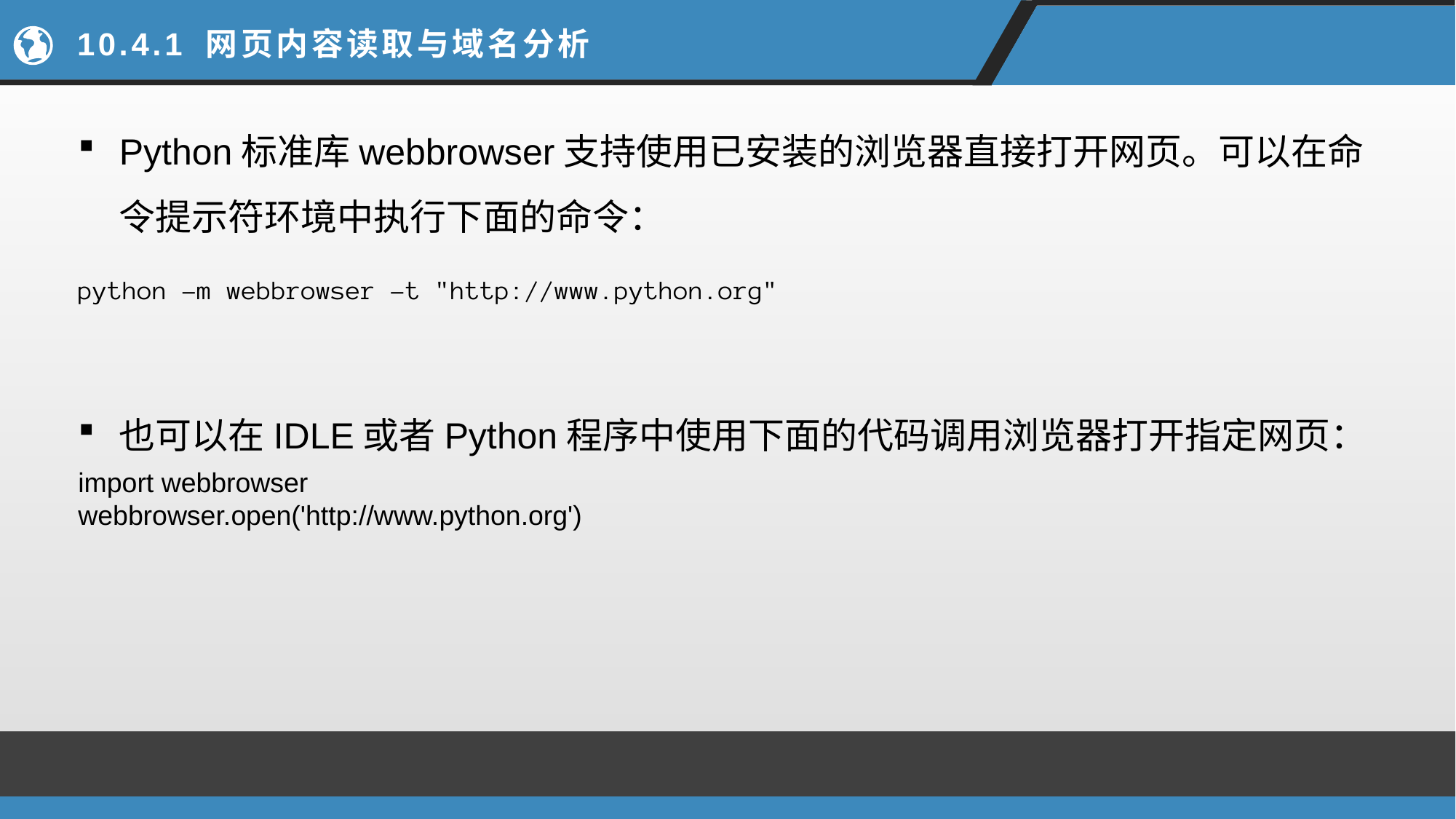

# 10.4.1 网页内容读取与域名分析

Python标准库webbrowser支持使用已安装的浏览器直接打开网页。可以在命令提示符环境中执行下面的命令：
python -m webbrowser -t "http://www.python.org"

也可以在IDLE或者Python程序中使用下面的代码调用浏览器打开指定网页：
import webbrowser
webbrowser.open('http://www.python.org')